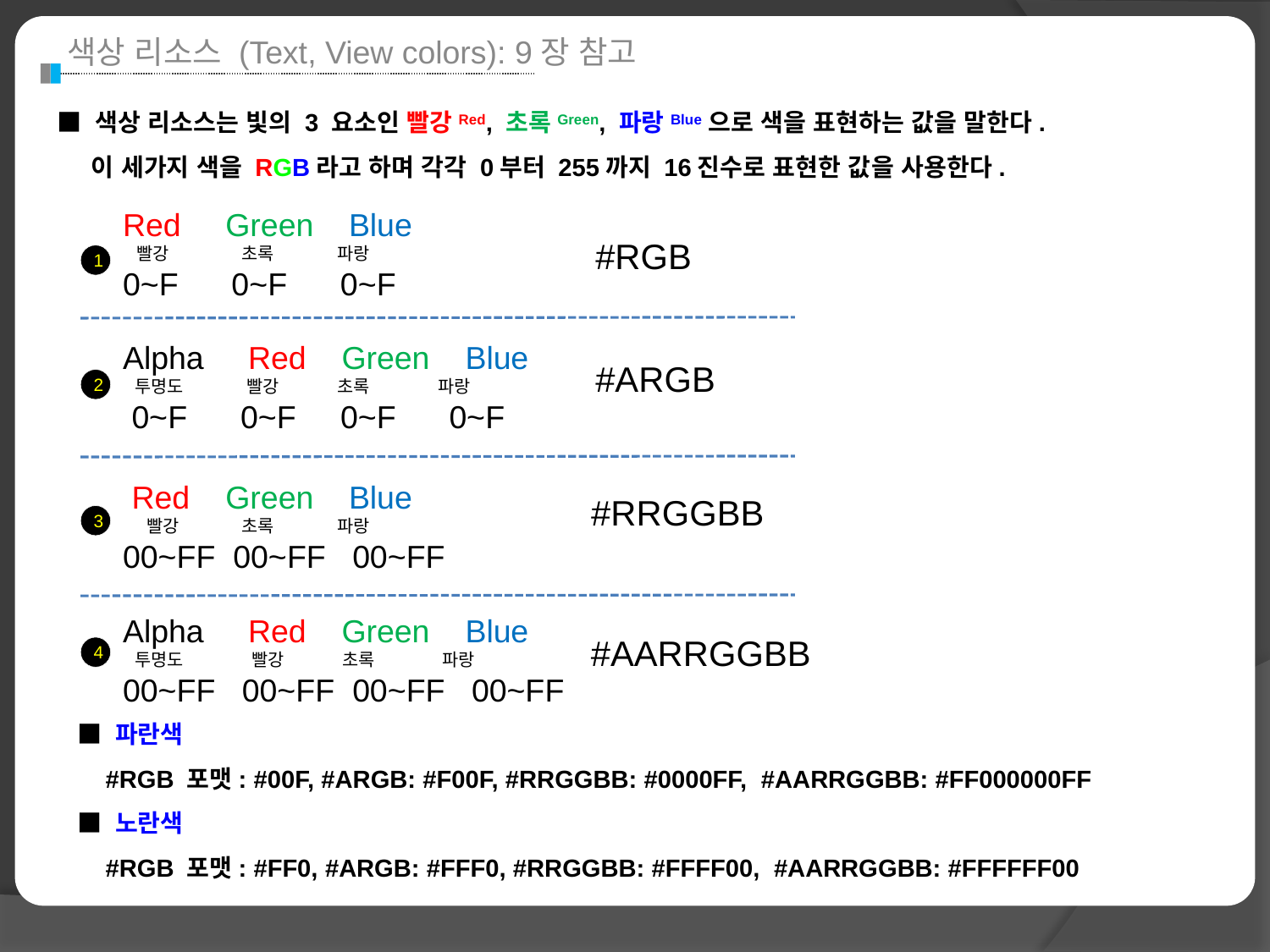

색상 리소스 (Text, View colors): 9장 참고

■ 색상 리소스는 빛의 3 요소인 빨강Red, 초록Green, 파랑Blue으로 색을 표현하는 값을 말한다.
    이 세가지 색을 RGB라고 하며 각각 0부터 255까지 16진수로 표현한 값을 사용한다.
Red     Green    Blue
  빨강               초록             파랑
0~F      0~F      0~F
#RGB
1
Alpha     Red    Green    Blue
  투명도             빨강            초록              파랑
 0~F      0~F     0~F      0~F
#ARGB
2
 Red    Green    Blue
    빨강             초록             파랑
00~FF  00~FF   00~FF
#RRGGBB
3
Alpha     Red    Green    Blue
  투명도              빨강            초록              파랑
00~FF   00~FF  00~FF   00~FF
#AARRGGBB
4
■ 파란색
    #RGB 포맷: #00F, #ARGB: #F00F, #RRGGBB: #0000FF,  #AARRGGBB: #FF000000FF
■ 노란색
    #RGB 포맷: #FF0, #ARGB: #FFF0, #RRGGBB: #FFFF00,  #AARRGGBB: #FFFFFF00